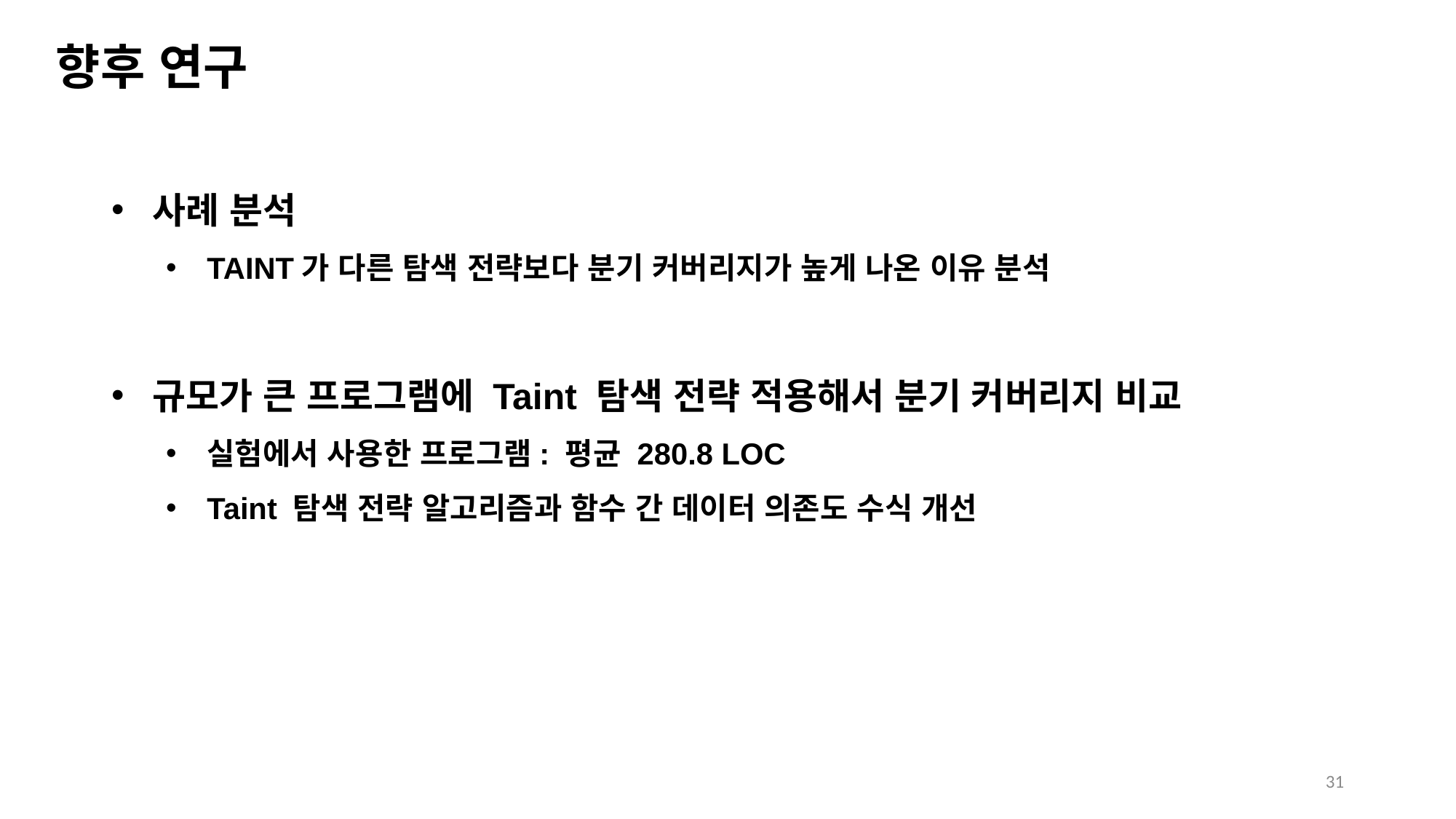

향후 연구
사례 분석
TAINT가 다른 탐색 전략보다 분기 커버리지가 높게 나온 이유 분석

규모가 큰 프로그램에 Taint 탐색 전략 적용해서 분기 커버리지 비교
실험에서 사용한 프로그램: 평균 280.8 LOC
Taint 탐색 전략 알고리즘과 함수 간 데이터 의존도 수식 개선
31